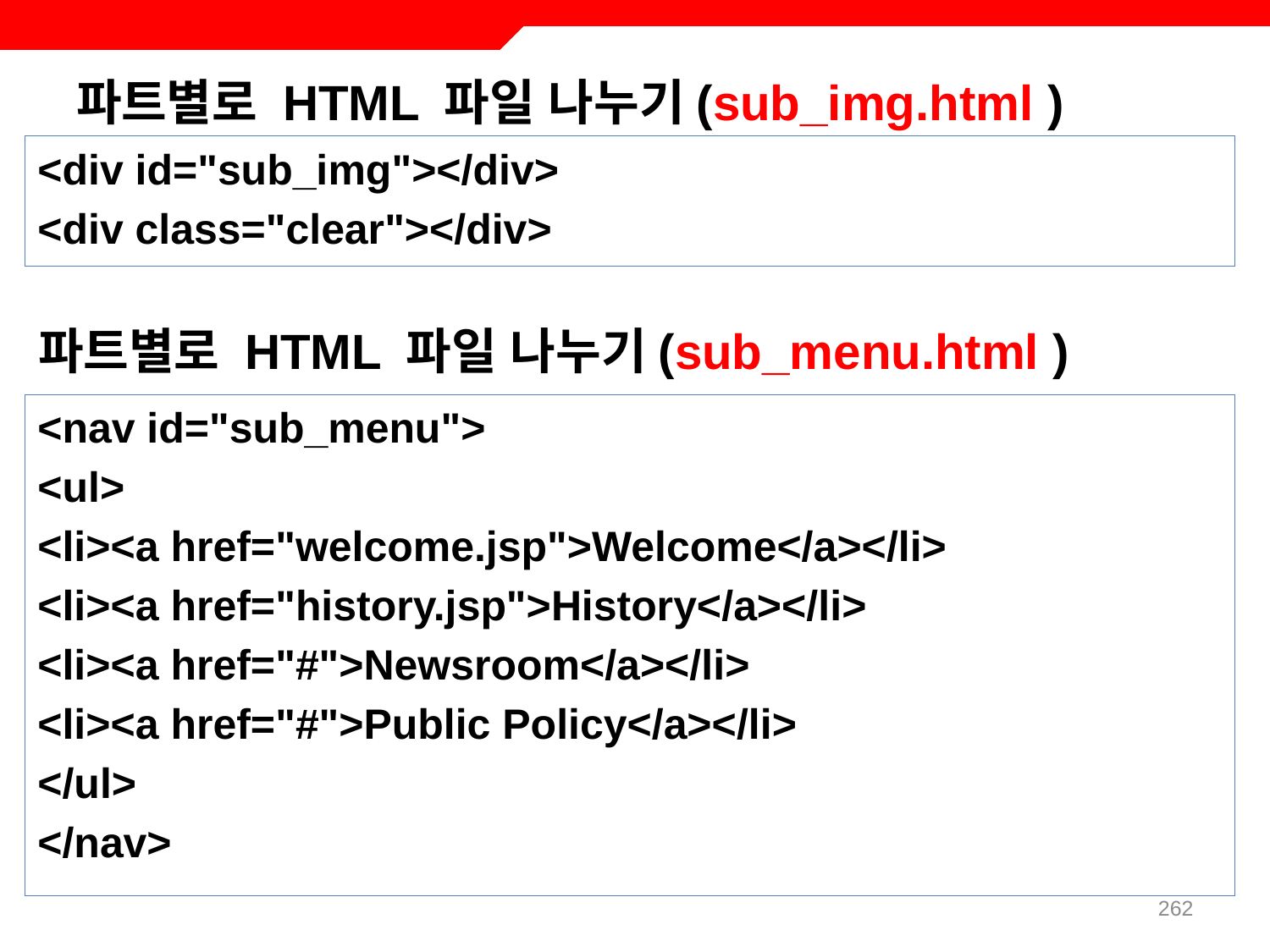

# 파트별로 HTML 파일 나누기(sub_img.html )
<div id="sub_img"></div>
<div class="clear"></div>
파트별로 HTML 파일 나누기(sub_menu.html )
<nav id="sub_menu">
<ul>
<li><a href="welcome.jsp">Welcome</a></li>
<li><a href="history.jsp">History</a></li>
<li><a href="#">Newsroom</a></li>
<li><a href="#">Public Policy</a></li>
</ul>
</nav>
262